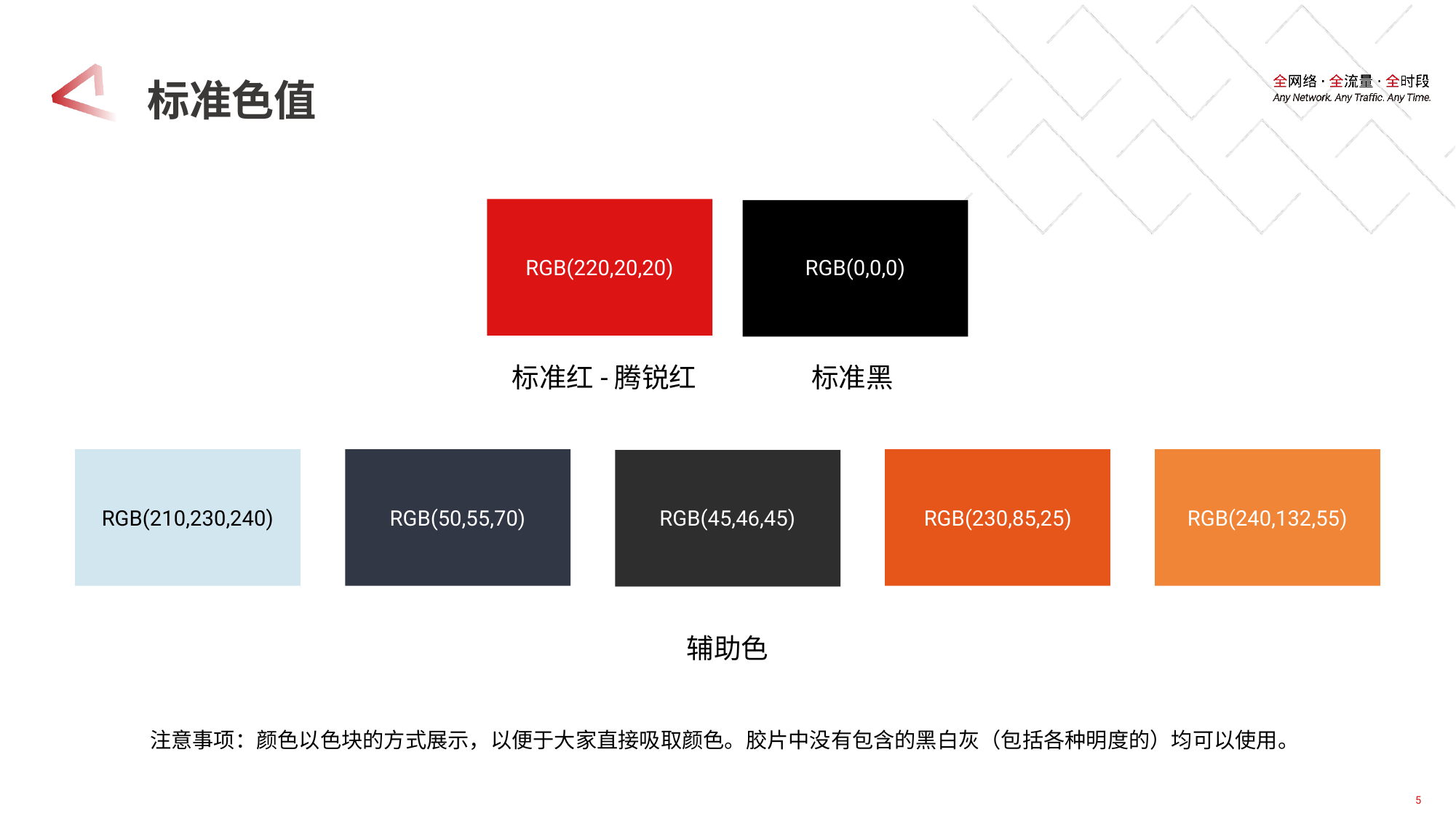

# 标准色值

标准红-腾锐红

标准黑
RGB(220,20,20)
RGB(0,0,0)

RGB(230,85,25)
RGB(240,132,55)
RGB(45,46,45)
RGB(50,55,70)
RGB(210,230,240)
辅助色
注意事项：颜色以色块的方式展示，以便于大家直接吸取颜色。胶片中没有包含的黑白灰（包括各种明度的）均可以使用。